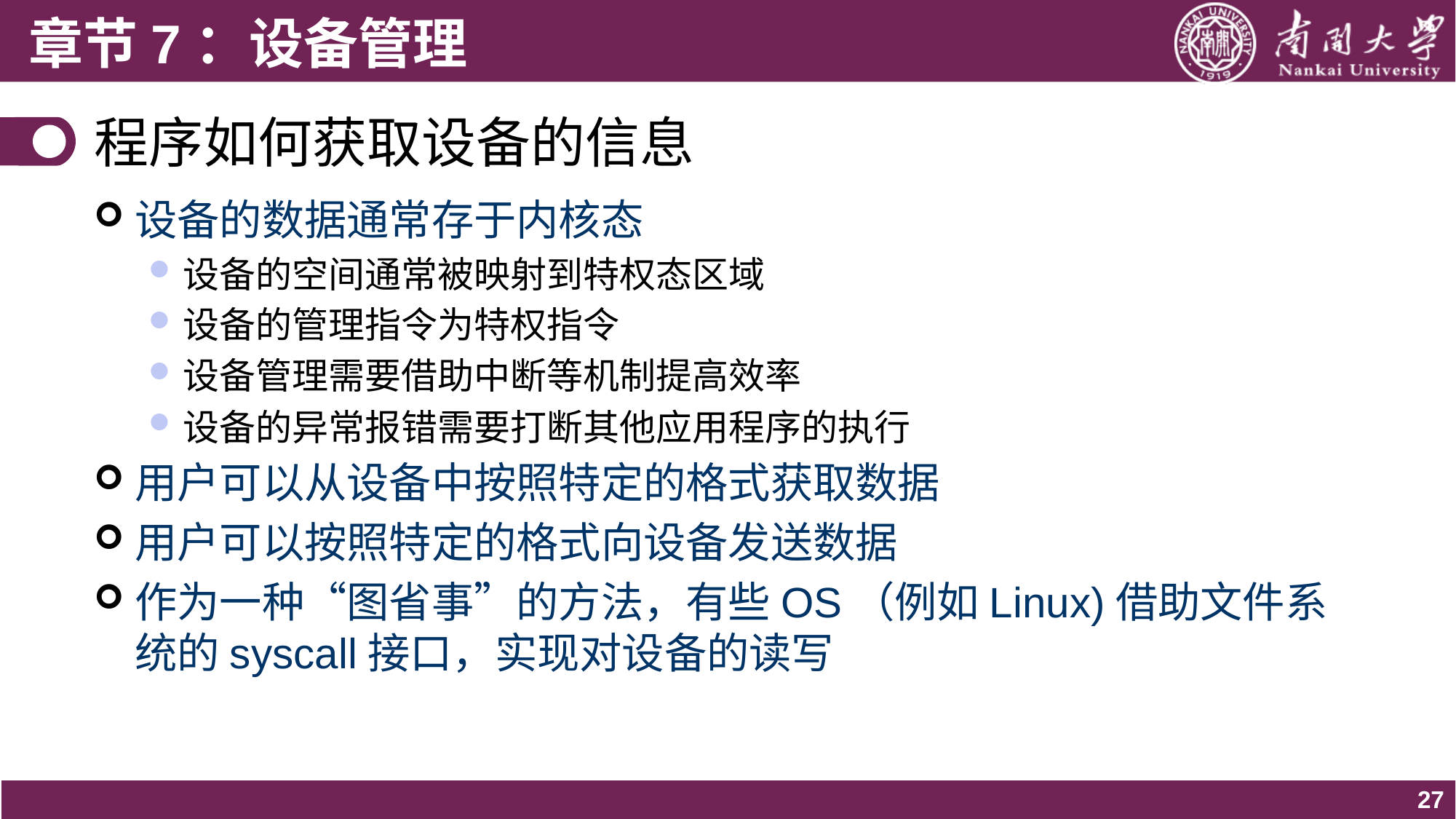

# 程序如何获取设备的信息
设备的数据通常存于内核态
设备的空间通常被映射到特权态区域
设备的管理指令为特权指令
设备管理需要借助中断等机制提高效率
设备的异常报错需要打断其他应用程序的执行
用户可以从设备中按照特定的格式获取数据
用户可以按照特定的格式向设备发送数据
作为一种“图省事”的方法，有些OS（例如Linux)借助文件系统的syscall接口，实现对设备的读写
27